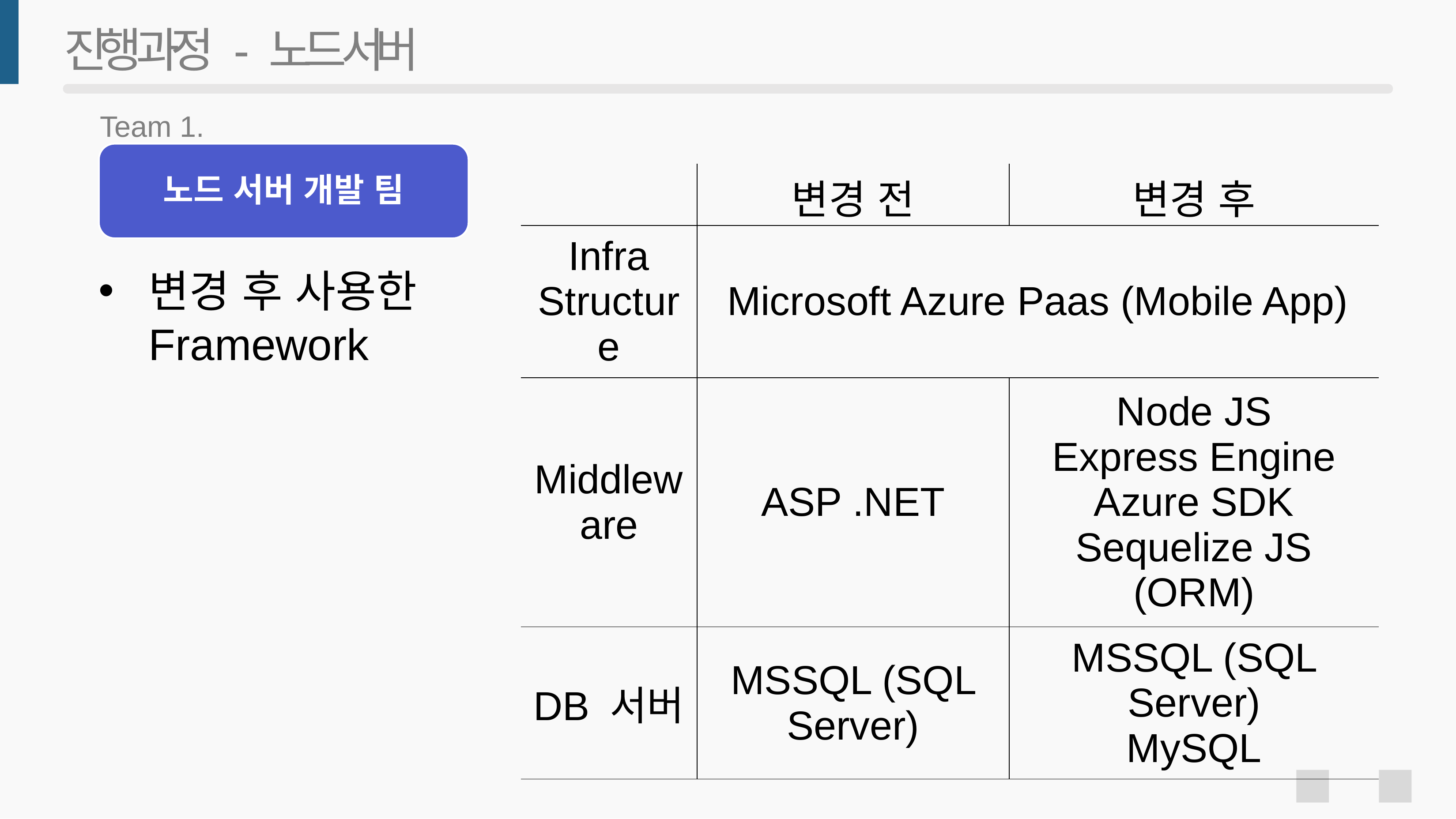

# 진행 과정  -  노드 서버

Team 1.
노드 서버 개발 팀
|  | 변경 전 | 변경 후 |
| --- | --- | --- |
| Infra Structure | Microsoft Azure Paas (Mobile App) |  |
| Middleware | ASP .NET | Node JS Express Engine Azure SDK Sequelize JS (ORM) |
| DB 서버 | MSSQL (SQL Server) | MSSQL (SQL Server) MySQL |
변경 후 사용한
Framework